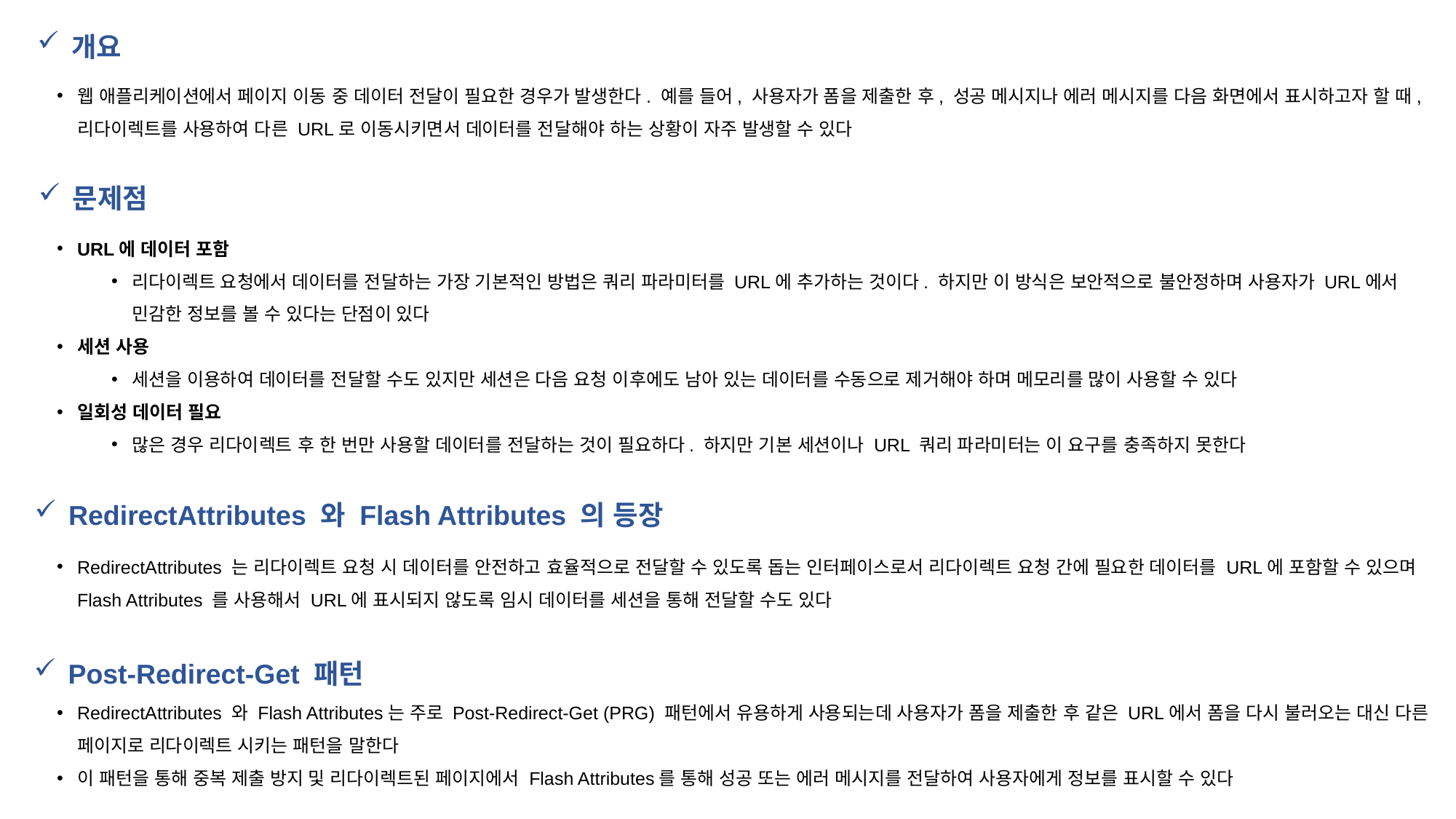

개요
웹 애플리케이션에서 페이지 이동 중 데이터 전달이 필요한 경우가 발생한다. 예를 들어, 사용자가 폼을 제출한 후, 성공 메시지나 에러 메시지를 다음 화면에서 표시하고자 할 때, 리다이렉트를 사용하여 다른 URL로 이동시키면서 데이터를 전달해야 하는 상황이 자주 발생할 수 있다
문제점
URL에 데이터 포함
리다이렉트 요청에서 데이터를 전달하는 가장 기본적인 방법은 쿼리 파라미터를 URL에 추가하는 것이다. 하지만 이 방식은 보안적으로 불안정하며 사용자가 URL에서 민감한 정보를 볼 수 있다는 단점이 있다
세션 사용
세션을 이용하여 데이터를 전달할 수도 있지만 세션은 다음 요청 이후에도 남아 있는 데이터를 수동으로 제거해야 하며 메모리를 많이 사용할 수 있다
일회성 데이터 필요
많은 경우 리다이렉트 후 한 번만 사용할 데이터를 전달하는 것이 필요하다. 하지만 기본 세션이나 URL 쿼리 파라미터는 이 요구를 충족하지 못한다
RedirectAttributes 와 Flash Attributes 의 등장
RedirectAttributes 는 리다이렉트 요청 시 데이터를 안전하고 효율적으로 전달할 수 있도록 돕는 인터페이스로서 리다이렉트 요청 간에 필요한 데이터를 URL에 포함할 수 있으며 Flash Attributes 를 사용해서 URL에 표시되지 않도록 임시 데이터를 세션을 통해 전달할 수도 있다
Post-Redirect-Get 패턴
RedirectAttributes 와 Flash Attributes는 주로 Post-Redirect-Get (PRG) 패턴에서 유용하게 사용되는데 사용자가 폼을 제출한 후 같은 URL에서 폼을 다시 불러오는 대신 다른 페이지로 리다이렉트 시키는 패턴을 말한다
이 패턴을 통해 중복 제출 방지 및 리다이렉트된 페이지에서 Flash Attributes를 통해 성공 또는 에러 메시지를 전달하여 사용자에게 정보를 표시할 수 있다